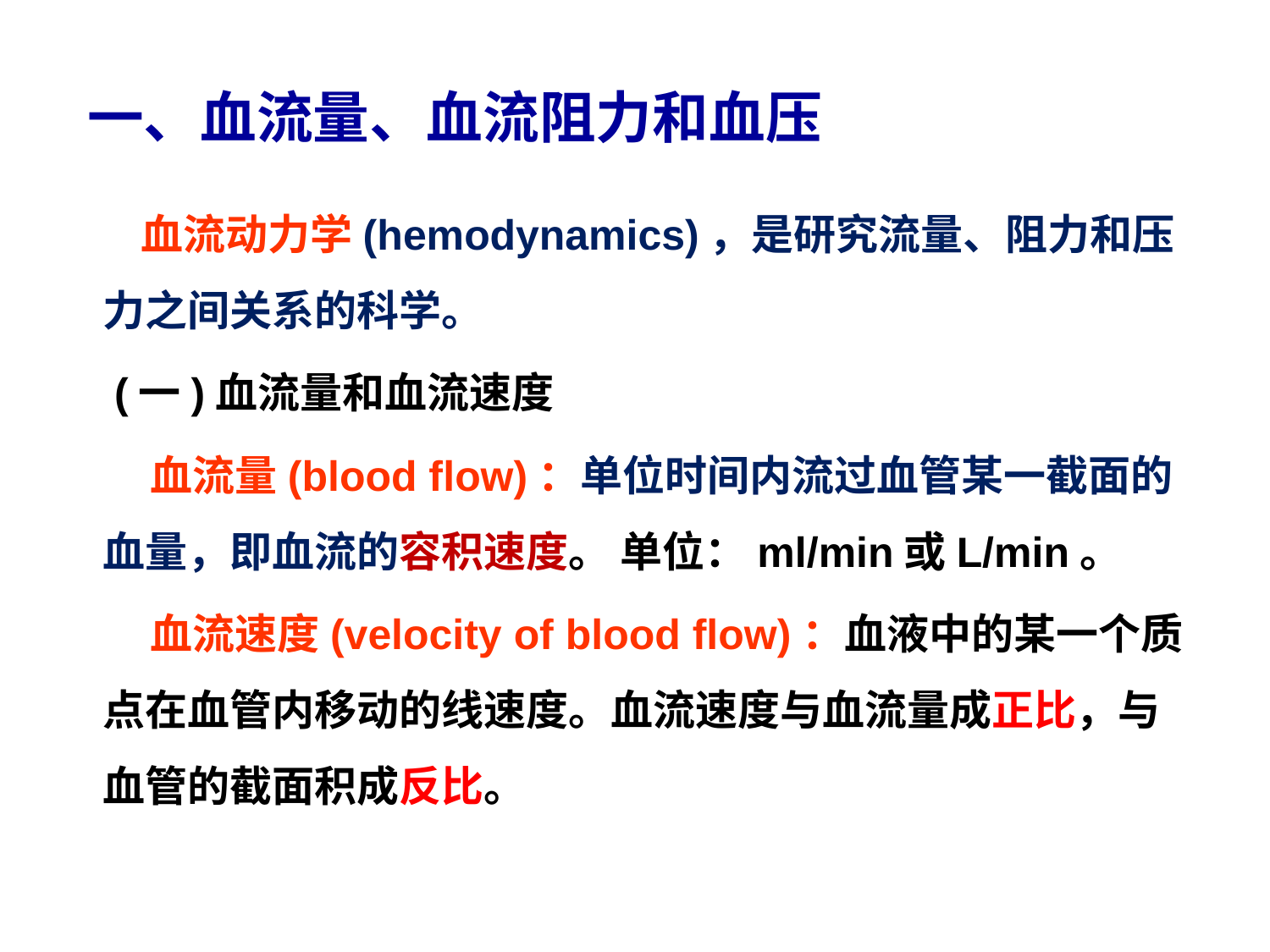

一、血流量、血流阻力和血压
   血流动力学(hemodynamics)，是研究流量、阻力和压力之间关系的科学。
 (一)血流量和血流速度
    血流量(blood flow)：单位时间内流过血管某一截面的血量，即血流的容积速度。 单位：ml/min或L/min。
    血流速度(velocity of blood flow)：血液中的某一个质点在血管内移动的线速度。血流速度与血流量成正比，与血管的截面积成反比。